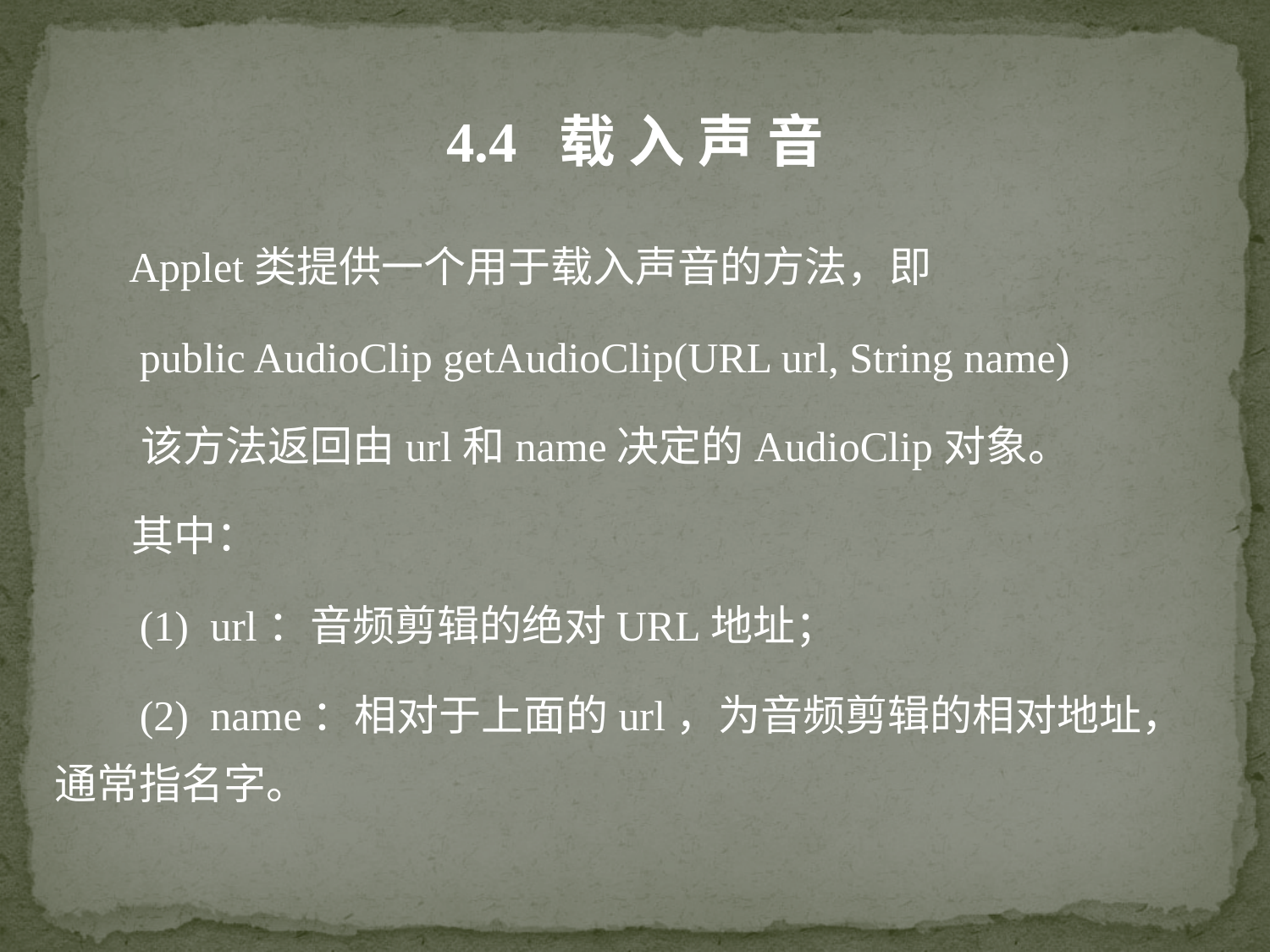

4.4  载 入 声 音
       Applet类提供一个用于载入声音的方法，即
        public AudioClip getAudioClip(URL url, String name)
        该方法返回由url和name决定的AudioClip对象。
       其中：
        (1)  url：音频剪辑的绝对URL地址；
        (2)  name：相对于上面的url，为音频剪辑的相对地址，通常指名字。